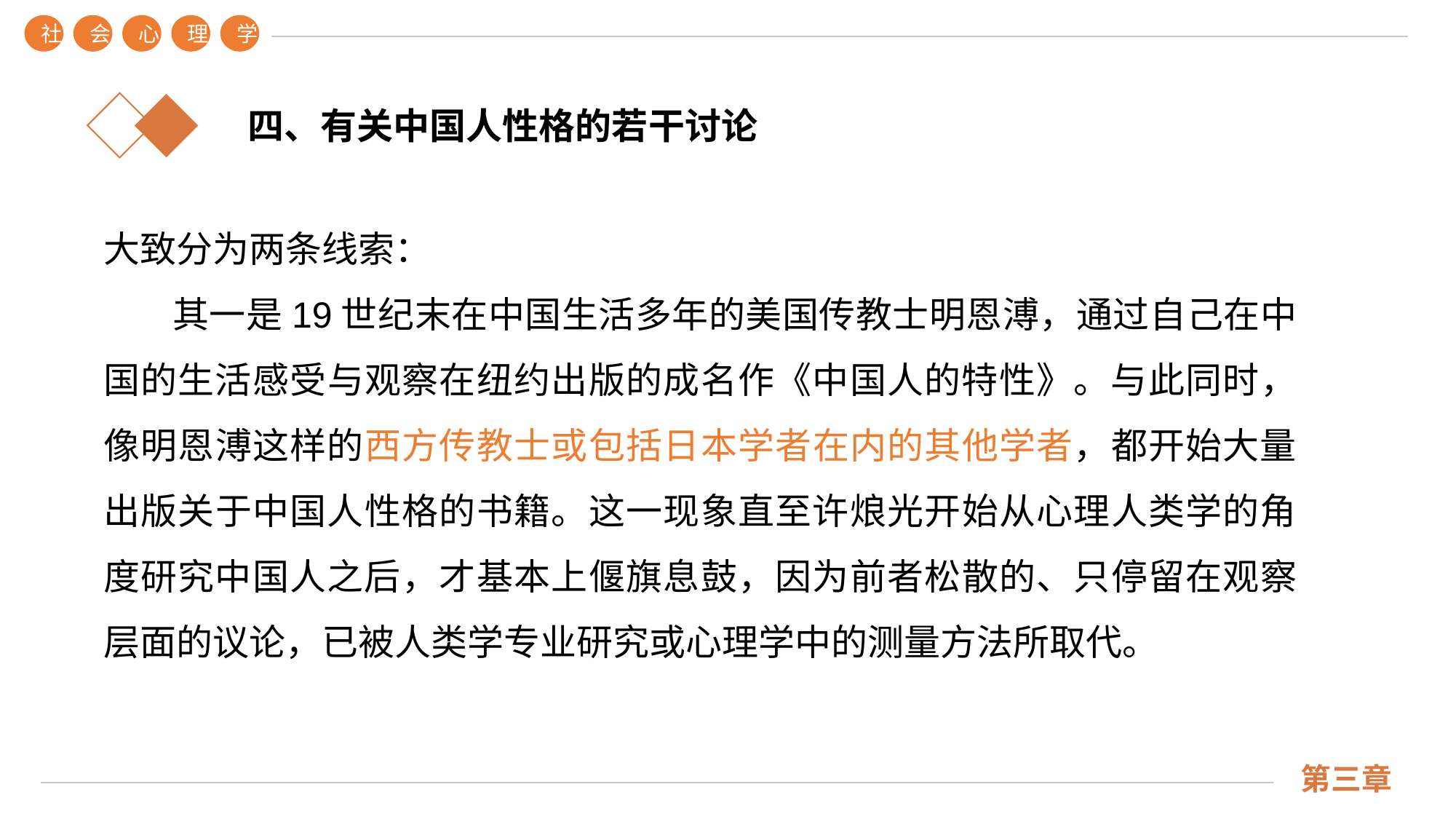

社
会
心
理
学

四、有关中国人性格的若干讨论
大致分为两条线索：
       其一是19世纪末在中国生活多年的美国传教士明恩溥，通过自己在中国的生活感受与观察在纽约出版的成名作《中国人的特性》。与此同时，像明恩溥这样的西方传教士或包括日本学者在内的其他学者，都开始大量出版关于中国人性格的书籍。这一现象直至许烺光开始从心理人类学的角度研究中国人之后，才基本上偃旗息鼓，因为前者松散的、只停留在观察层面的议论，已被人类学专业研究或心理学中的测量方法所取代。
第三章